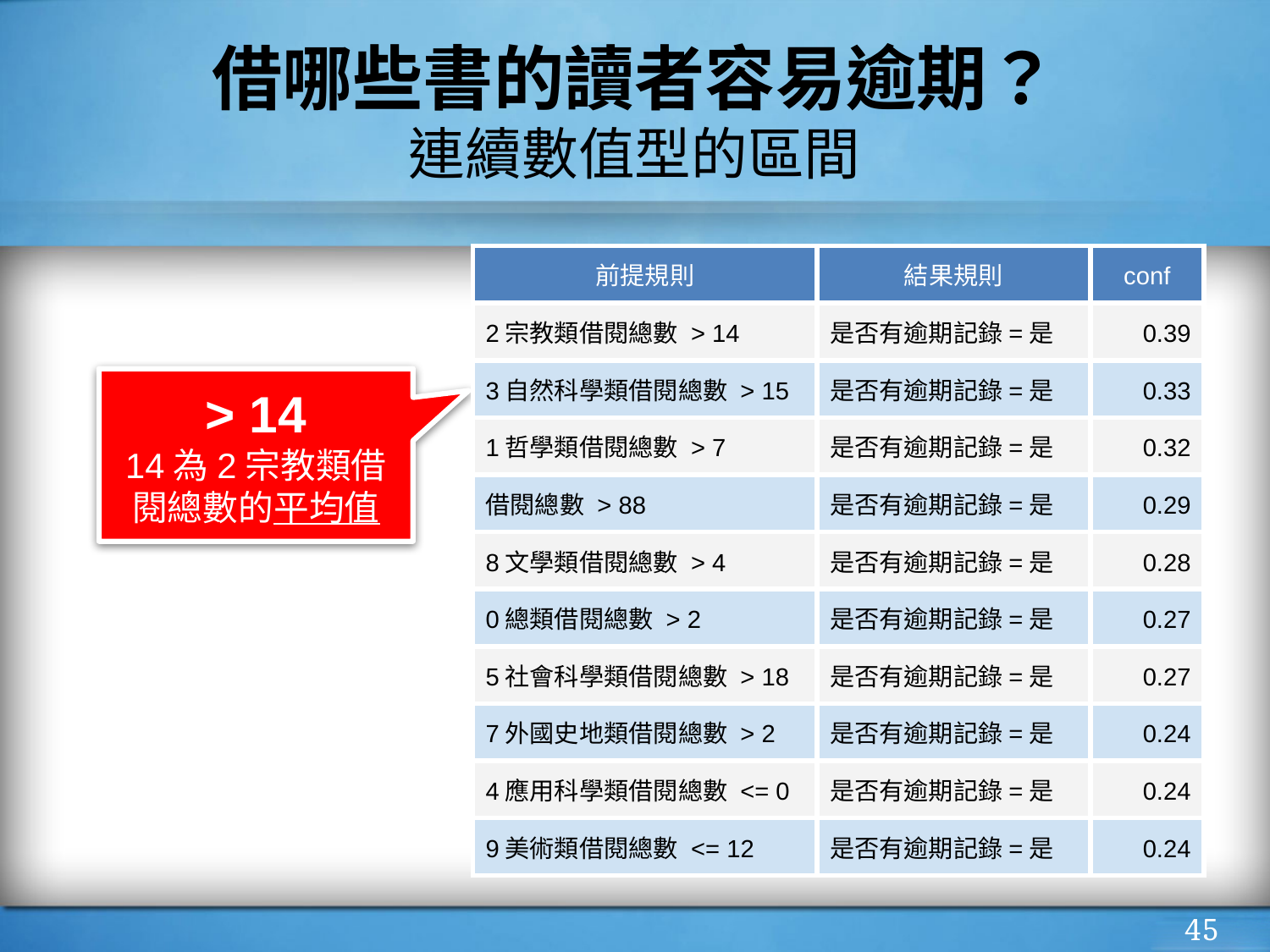

# 借哪些書的讀者容易逾期？ 連續數值型的區間
| 前提規則 | 結果規則 | conf |
| --- | --- | --- |
| 2宗教類借閱總數 > 14 | 是否有逾期記錄=是 | 0.39 |
| 3自然科學類借閱總數 > 15 | 是否有逾期記錄=是 | 0.33 |
| 1哲學類借閱總數 > 7 | 是否有逾期記錄=是 | 0.32 |
| 借閱總數 > 88 | 是否有逾期記錄=是 | 0.29 |
| 8文學類借閱總數 > 4 | 是否有逾期記錄=是 | 0.28 |
| 0總類借閱總數 > 2 | 是否有逾期記錄=是 | 0.27 |
| 5社會科學類借閱總數 > 18 | 是否有逾期記錄=是 | 0.27 |
| 7外國史地類借閱總數 > 2 | 是否有逾期記錄=是 | 0.24 |
| 4應用科學類借閱總數 <= 0 | 是否有逾期記錄=是 | 0.24 |
| 9美術類借閱總數 <= 12 | 是否有逾期記錄=是 | 0.24 |

> 14
14為2宗教類借閱總數的平均值
45